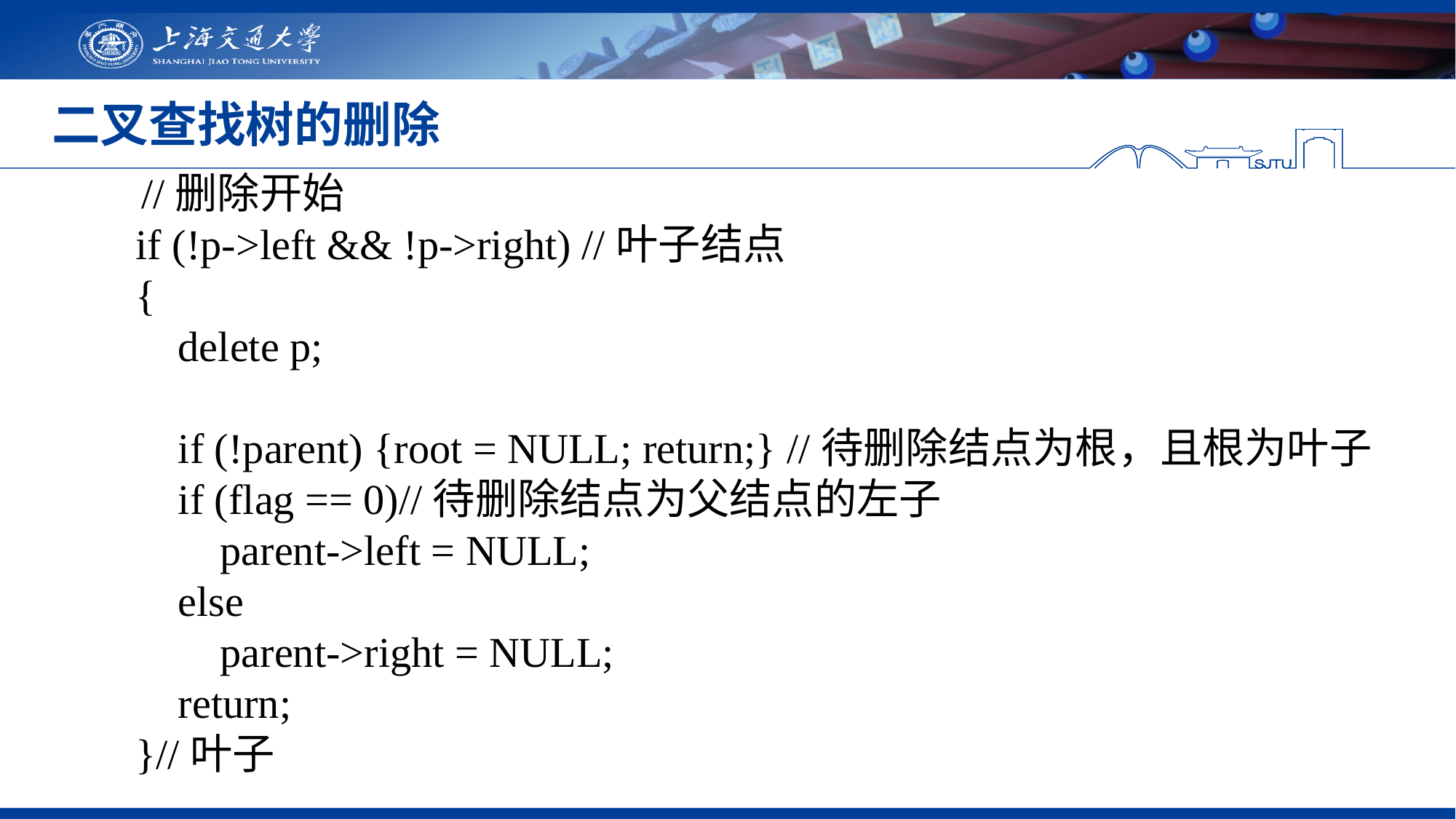

# 二叉查找树的删除
             //删除开始
        if (!p->left && !p->right) //叶子结点
        {
            delete p;

            if (!parent) {root = NULL; return;} //待删除结点为根，且根为叶子
            if (flag == 0)//待删除结点为父结点的左子
                parent->left = NULL;
            else
                parent->right = NULL;
            return;
        }//叶子